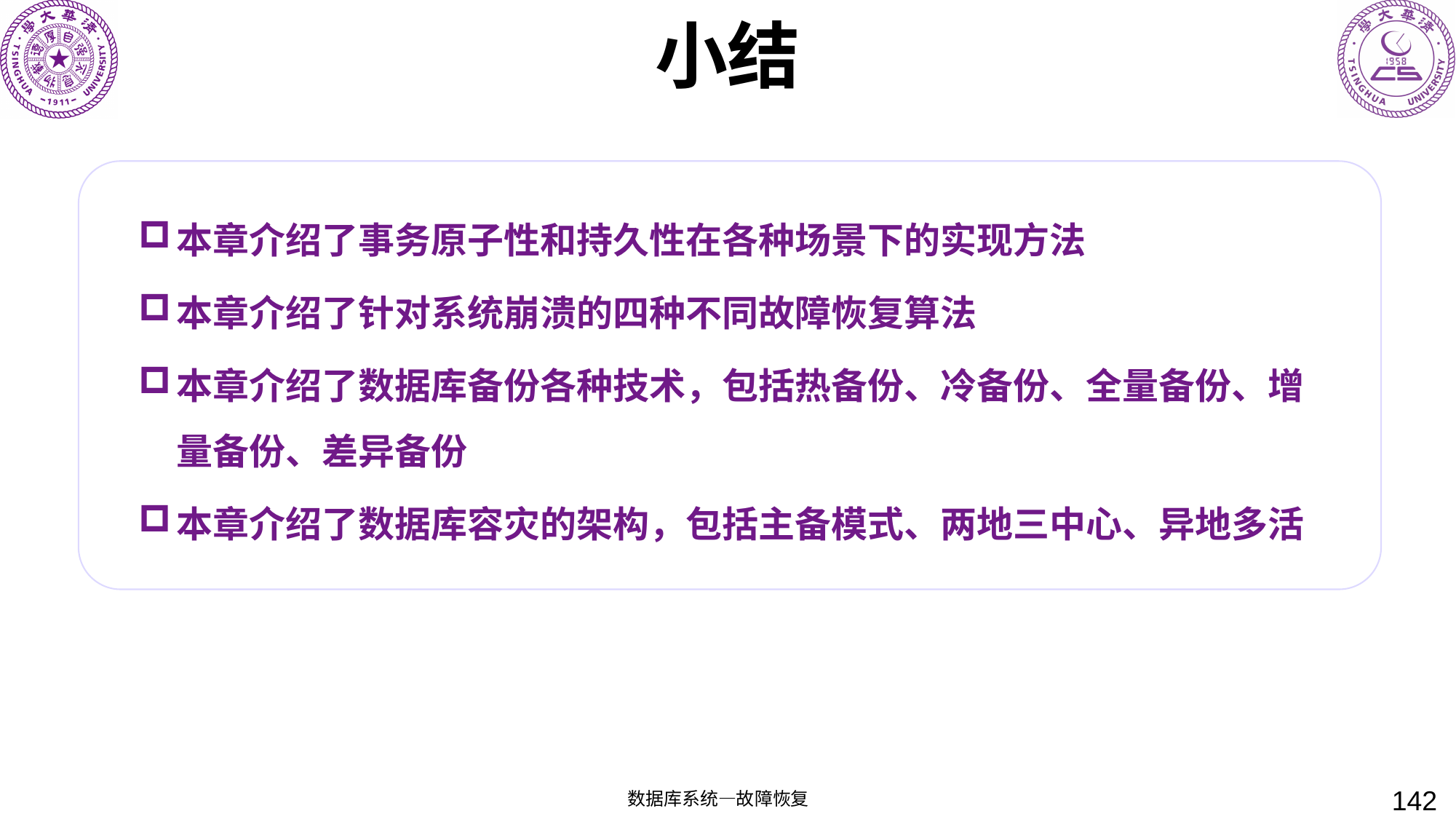

# 小结

本章介绍了事务原子性和持久性在各种场景下的实现方法
本章介绍了针对系统崩溃的四种不同故障恢复算法
本章介绍了数据库备份各种技术，包括热备份、冷备份、全量备份、增量备份、差异备份
本章介绍了数据库容灾的架构，包括主备模式、两地三中心、异地多活

142
数据库系统—故障恢复